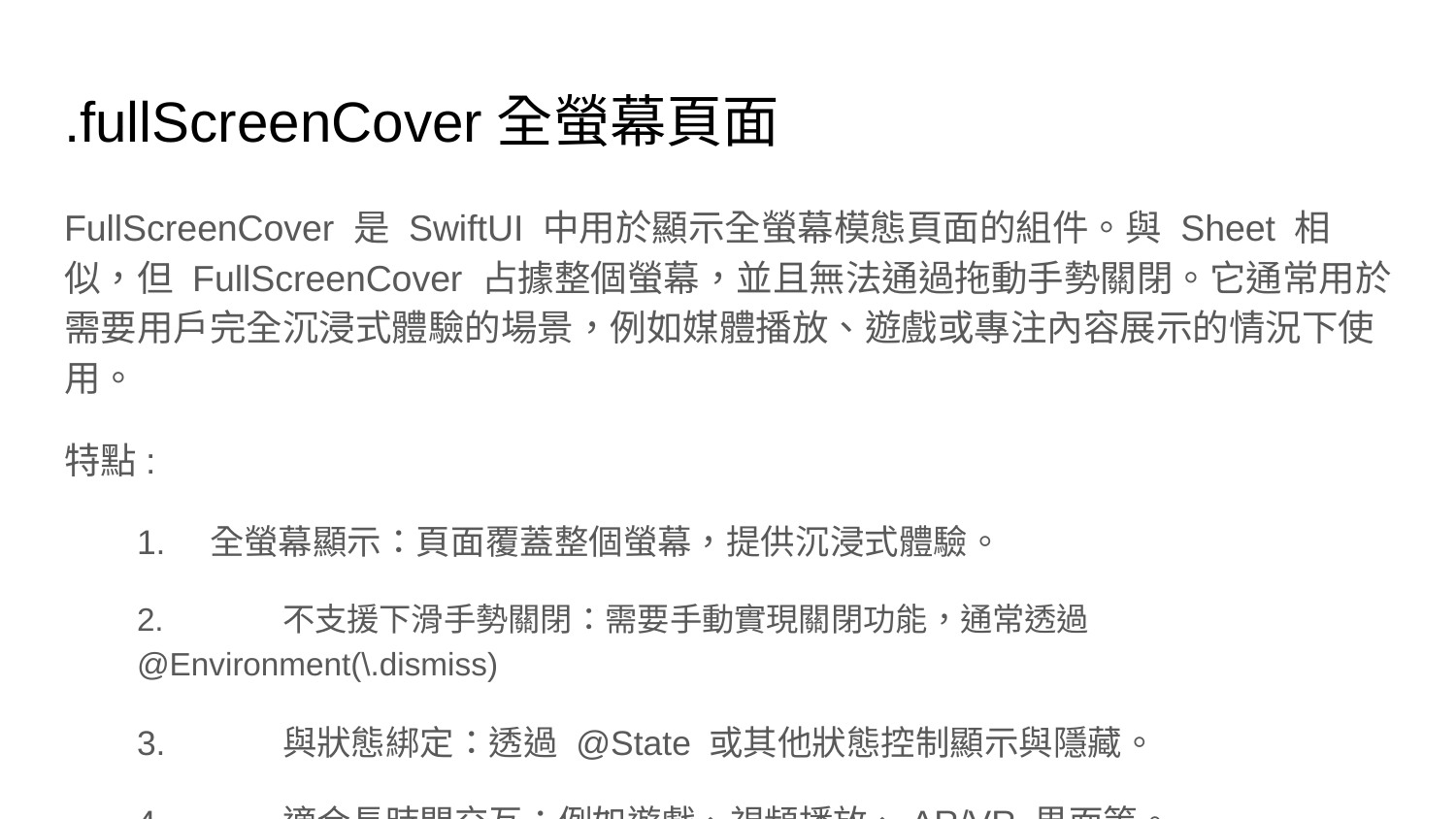

# .fullScreenCover全螢幕頁面
FullScreenCover 是 SwiftUI 中用於顯示全螢幕模態頁面的組件。與 Sheet 相似，但 FullScreenCover 占據整個螢幕，並且無法通過拖動手勢關閉。它通常用於需要用戶完全沉浸式體驗的場景，例如媒體播放、遊戲或專注內容展示的情況下使用。
特點:
1.	全螢幕顯示：頁面覆蓋整個螢幕，提供沉浸式體驗。
2.	不支援下滑手勢關閉：需要手動實現關閉功能，通常透過 @Environment(\.dismiss)
3.	與狀態綁定：透過 @State 或其他狀態控制顯示與隱藏。
4.	適合長時間交互：例如遊戲、視頻播放、AR/VR 界面等。